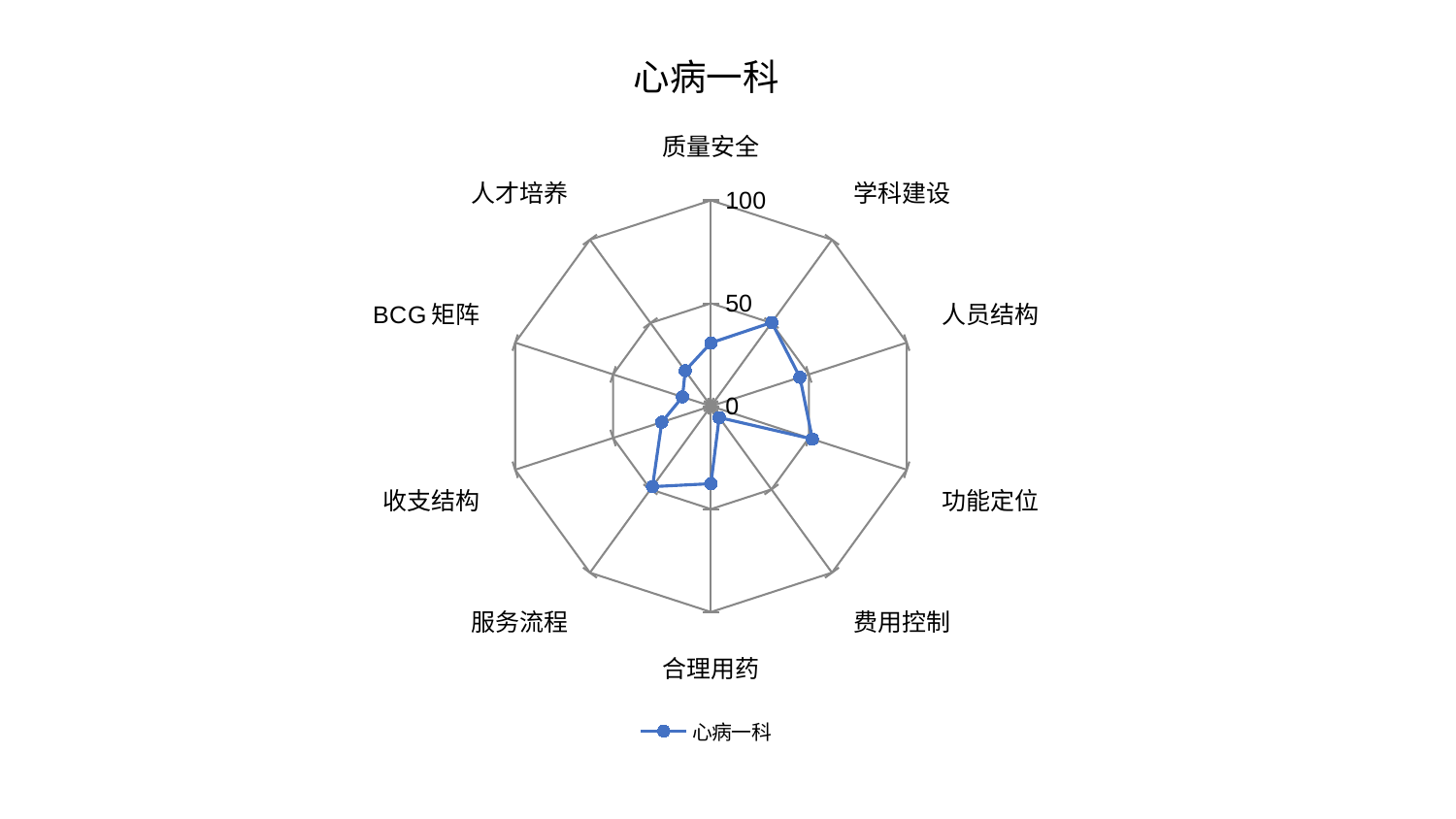

### Chart: 心病一科

| Category | 心病一科 |
|---|---|
| 质量安全 | 30.76481410432205 |
| 学科建设 | 50.289680002809035 |
| 人员结构 | 45.45362838522545 |
| 功能定位 | 51.792888636654524 |
| 费用控制 | 6.815539374282344 |
| 合理用药 | 37.647222922597365 |
| 服务流程 | 48.3440775661239 |
| 收支结构 | 25.133671252860793 |
| BCG矩阵 | 14.546639907994628 |
| 人才培养 | 21.31540874486904 |
146